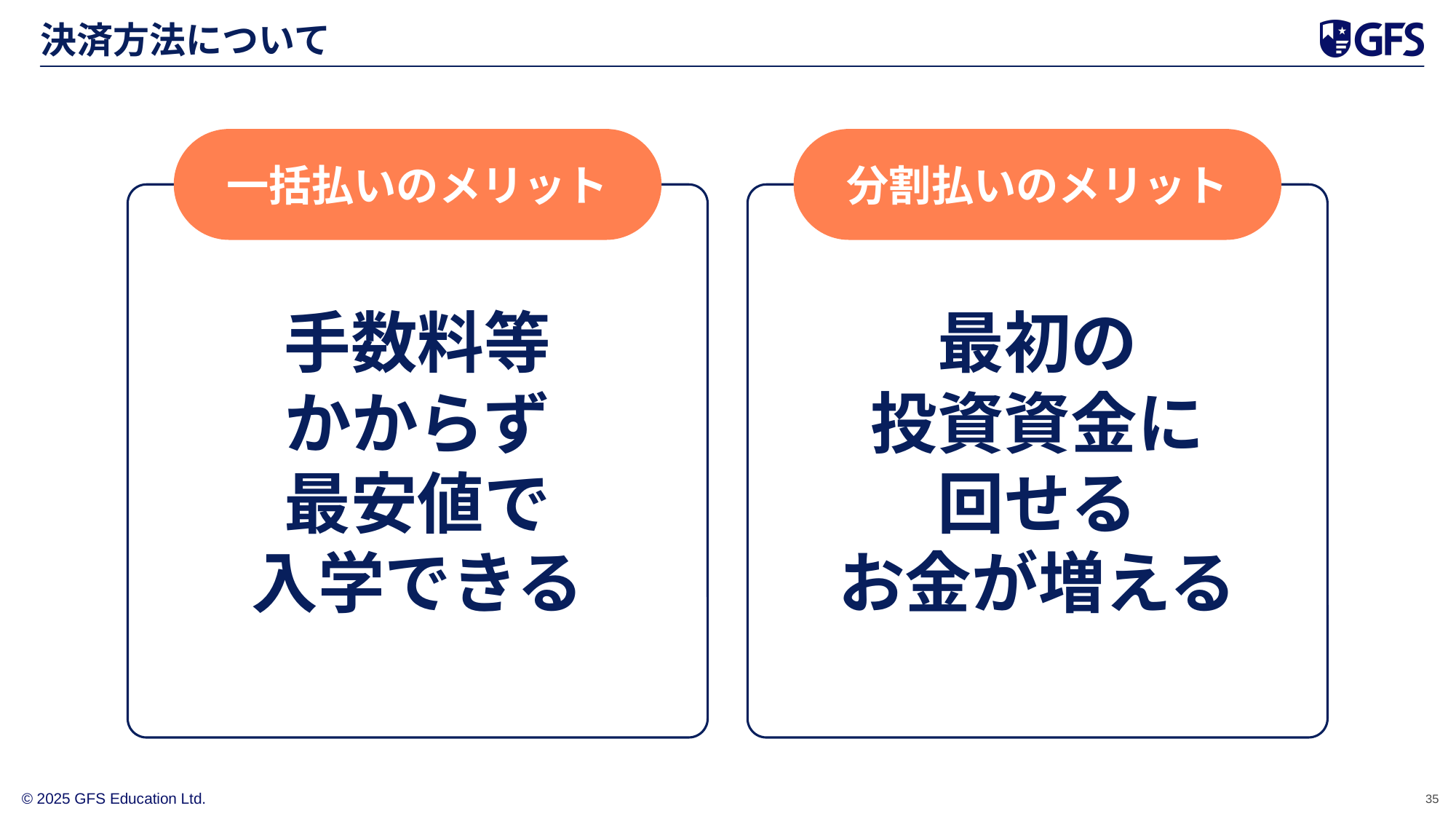

# 決済方法について
一括払いのメリット
分割払いのメリット

手数料等
かからず
最安値で
入学できる
最初の
投資資金に
回せる
お金が増える
35